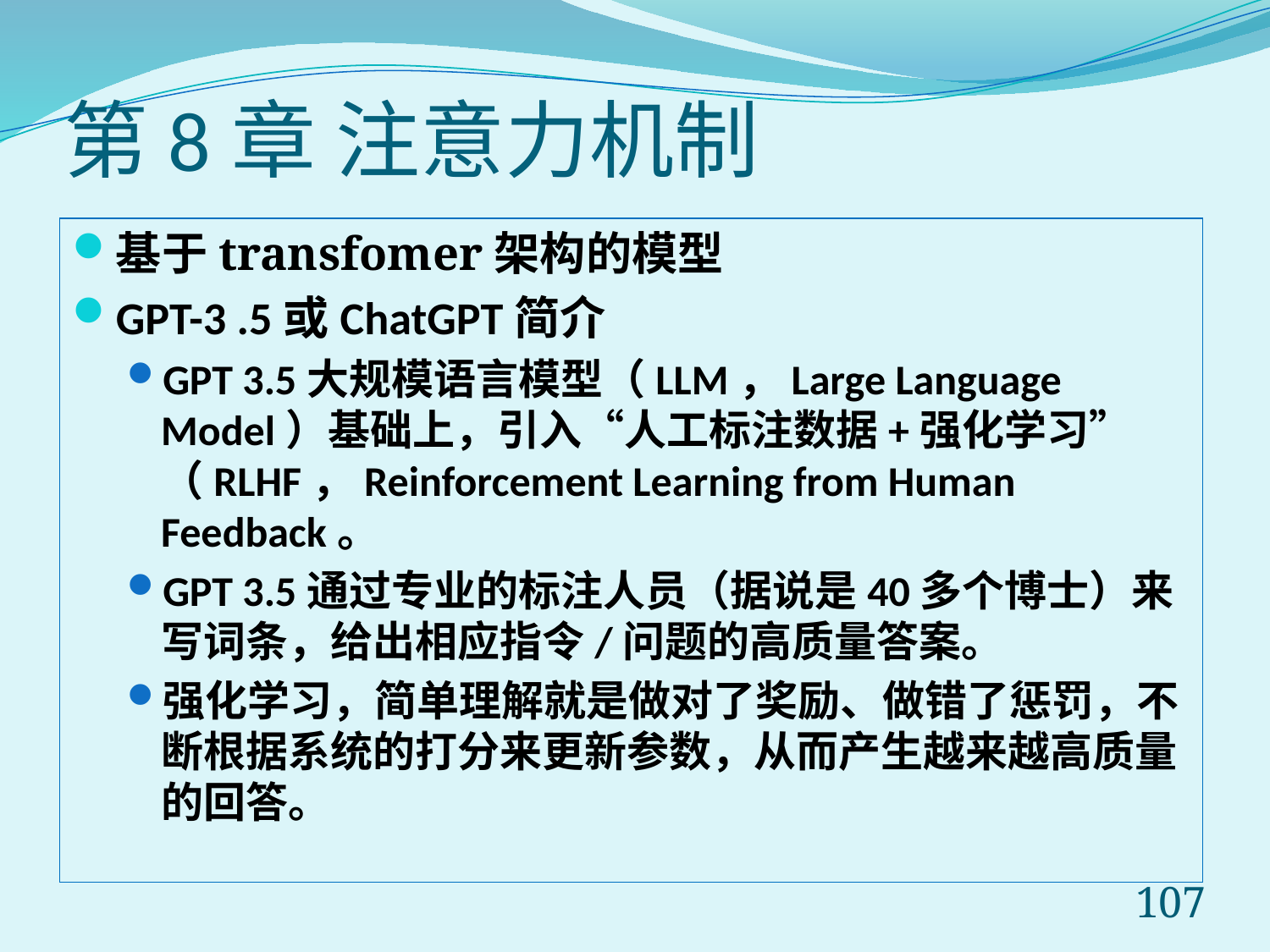

# 第8章 注意力机制
基于transfomer架构的模型
GPT-3 .5或ChatGPT简介
GPT 3.5大规模语言模型（LLM，Large Language Model）基础上，引入“人工标注数据+强化学习”（RLHF，Reinforcement Learning from Human Feedback。
GPT 3.5通过专业的标注人员（据说是40多个博士）来写词条，给出相应指令/问题的高质量答案。
强化学习，简单理解就是做对了奖励、做错了惩罚，不断根据系统的打分来更新参数，从而产生越来越高质量的回答。

107